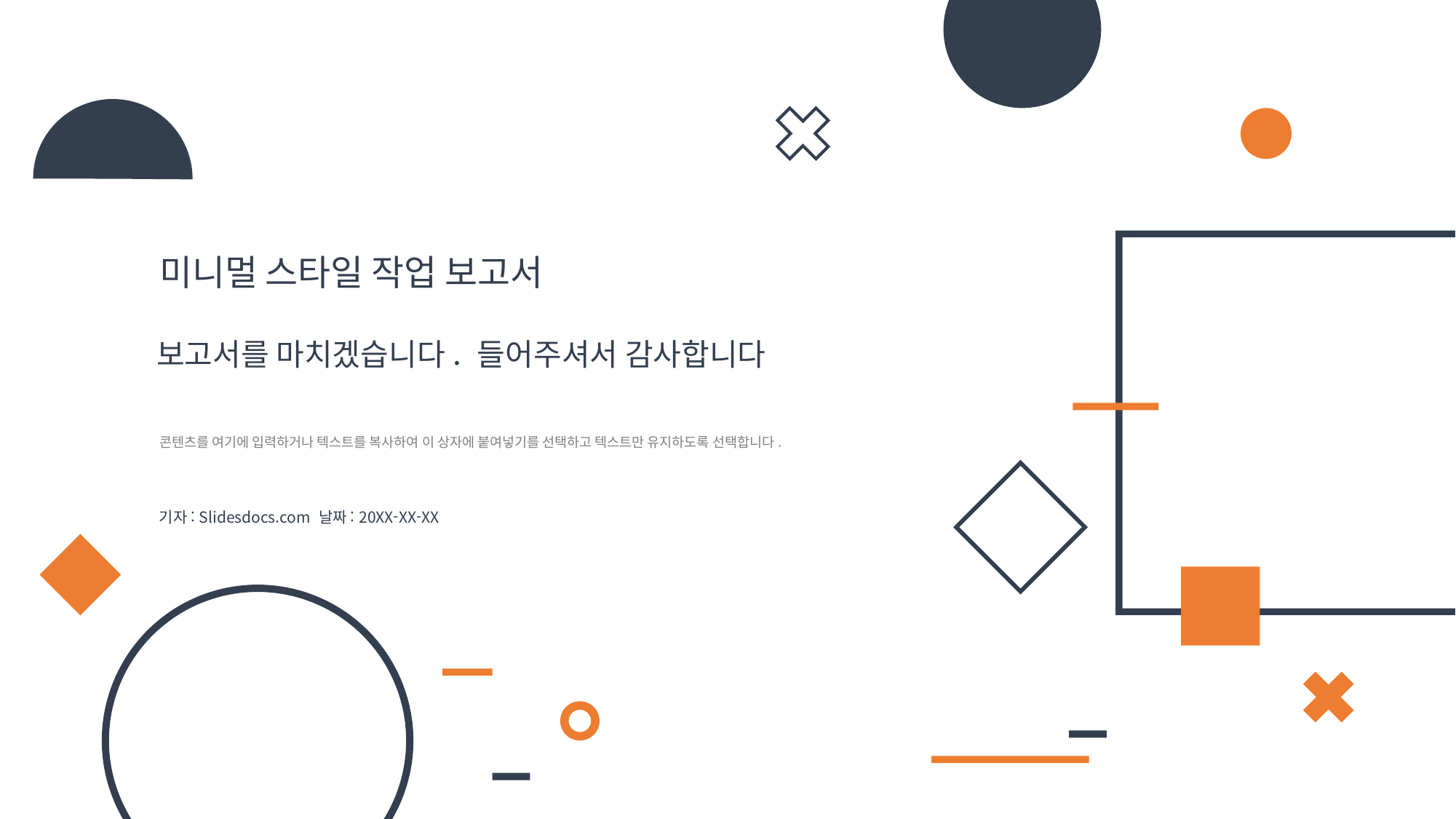

미니멀 스타일 작업 보고서
보고서를 마치겠습니다. 들어주셔서 감사합니다

콘텐츠를 여기에 입력하거나 텍스트를 복사하여 이 상자에 붙여넣기를 선택하고 텍스트만 유지하도록 선택합니다.

기자: Slidesdocs.com 날짜: 20XX-XX-XX